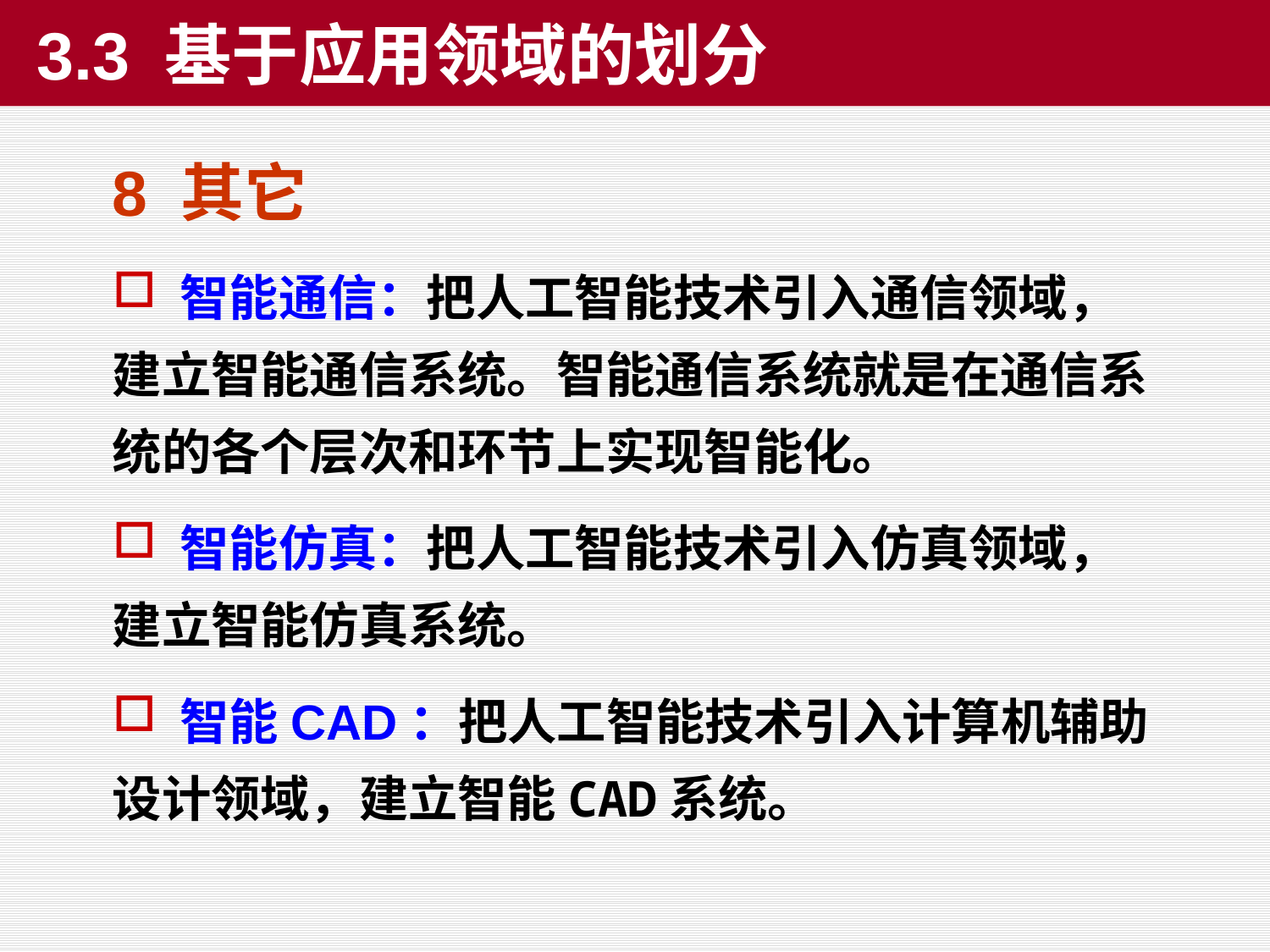

3.3 基于应用领域的划分
8 其它
 智能通信：把人工智能技术引入通信领域，建立智能通信系统。智能通信系统就是在通信系统的各个层次和环节上实现智能化。
 智能仿真：把人工智能技术引入仿真领域，建立智能仿真系统。
 智能CAD：把人工智能技术引入计算机辅助设计领域，建立智能CAD系统。